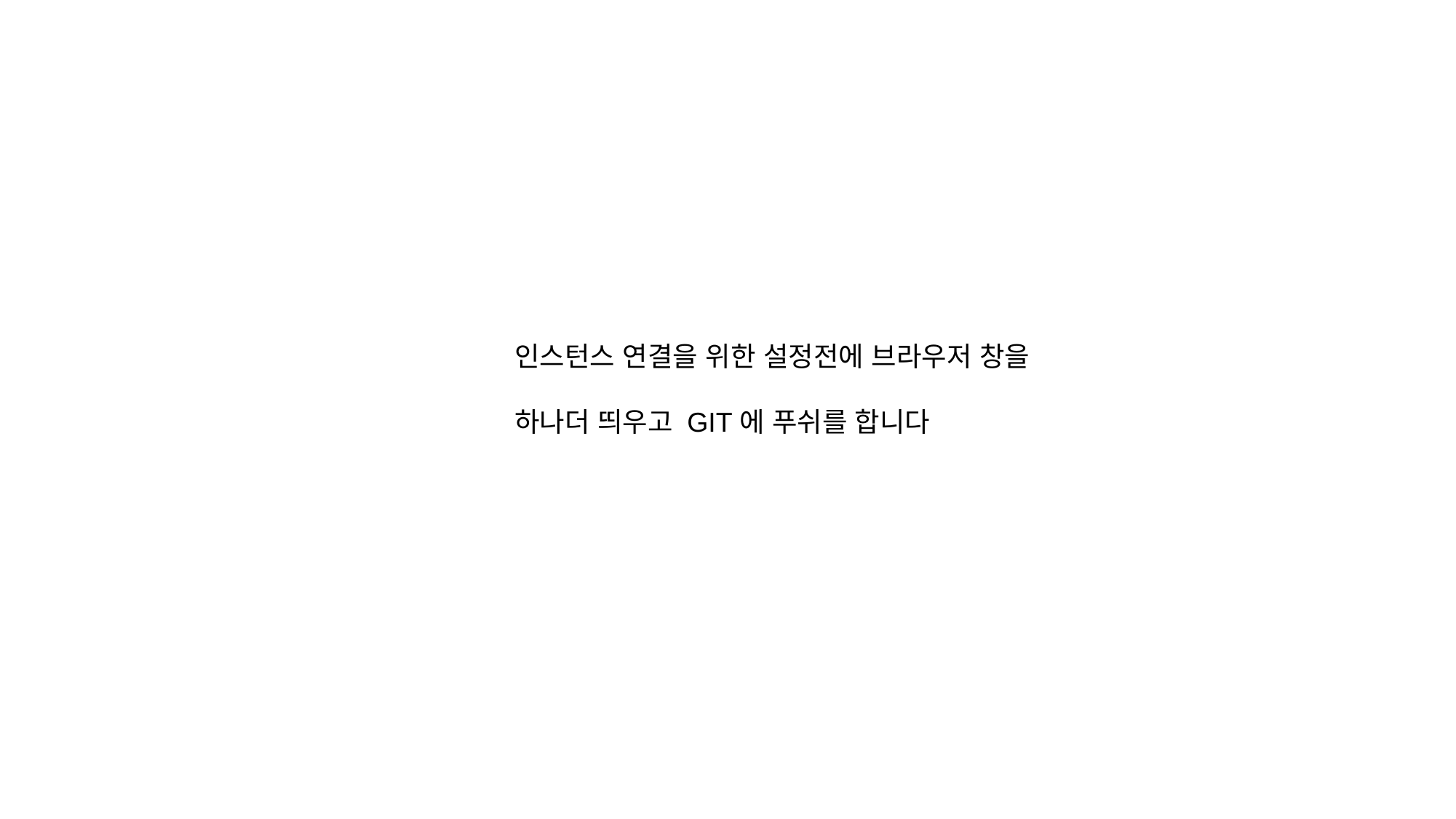

인스턴스 연결을 위한 설정전에 브라우저 창을

하나더 띄우고 GIT에 푸쉬를 합니다